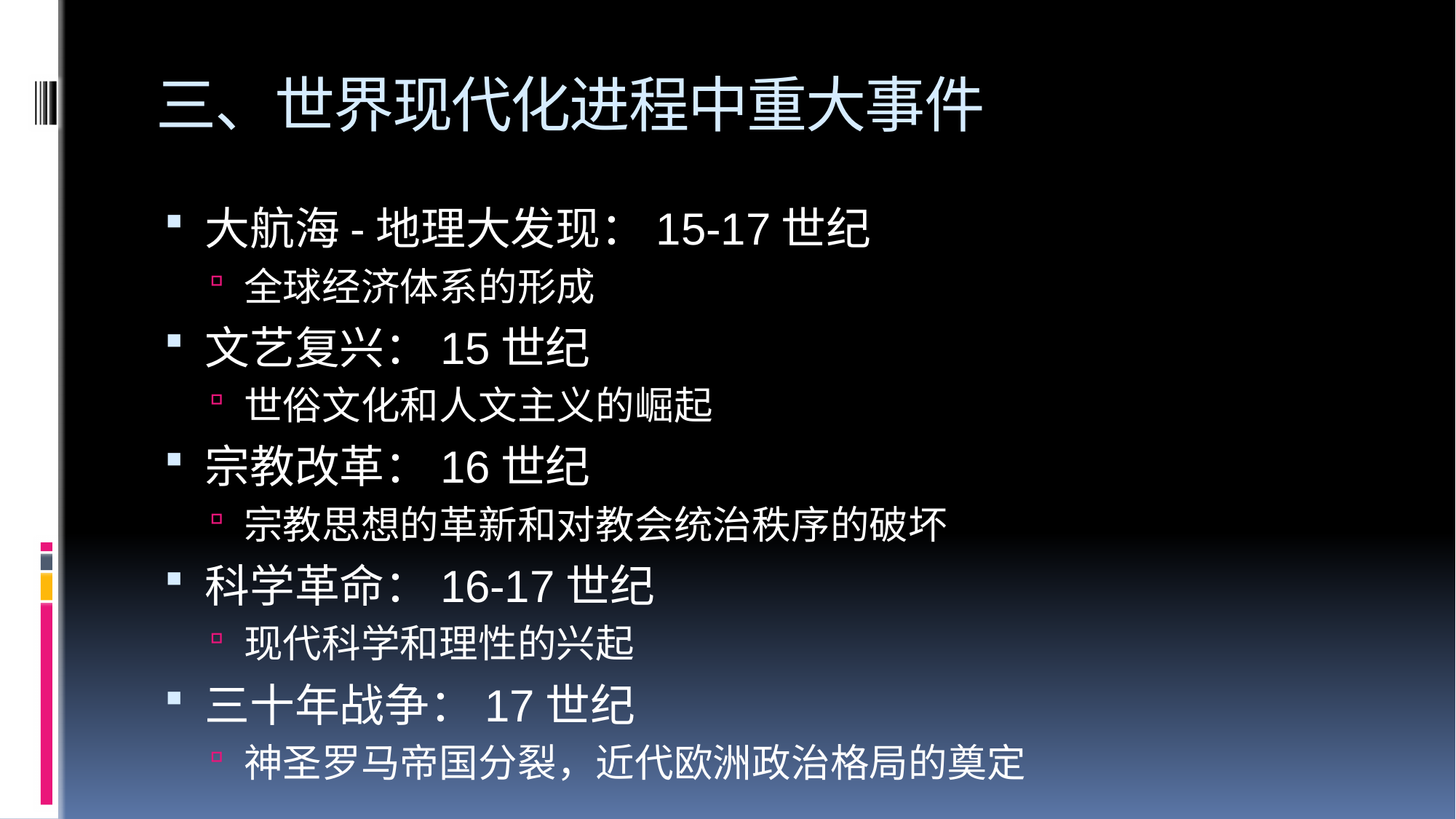

# 三、世界现代化进程中重大事件
大航海-地理大发现：15-17世纪
全球经济体系的形成
文艺复兴：15世纪
世俗文化和人文主义的崛起
宗教改革：16世纪
宗教思想的革新和对教会统治秩序的破坏
科学革命：16-17世纪
现代科学和理性的兴起
三十年战争：17世纪
神圣罗马帝国分裂，近代欧洲政治格局的奠定